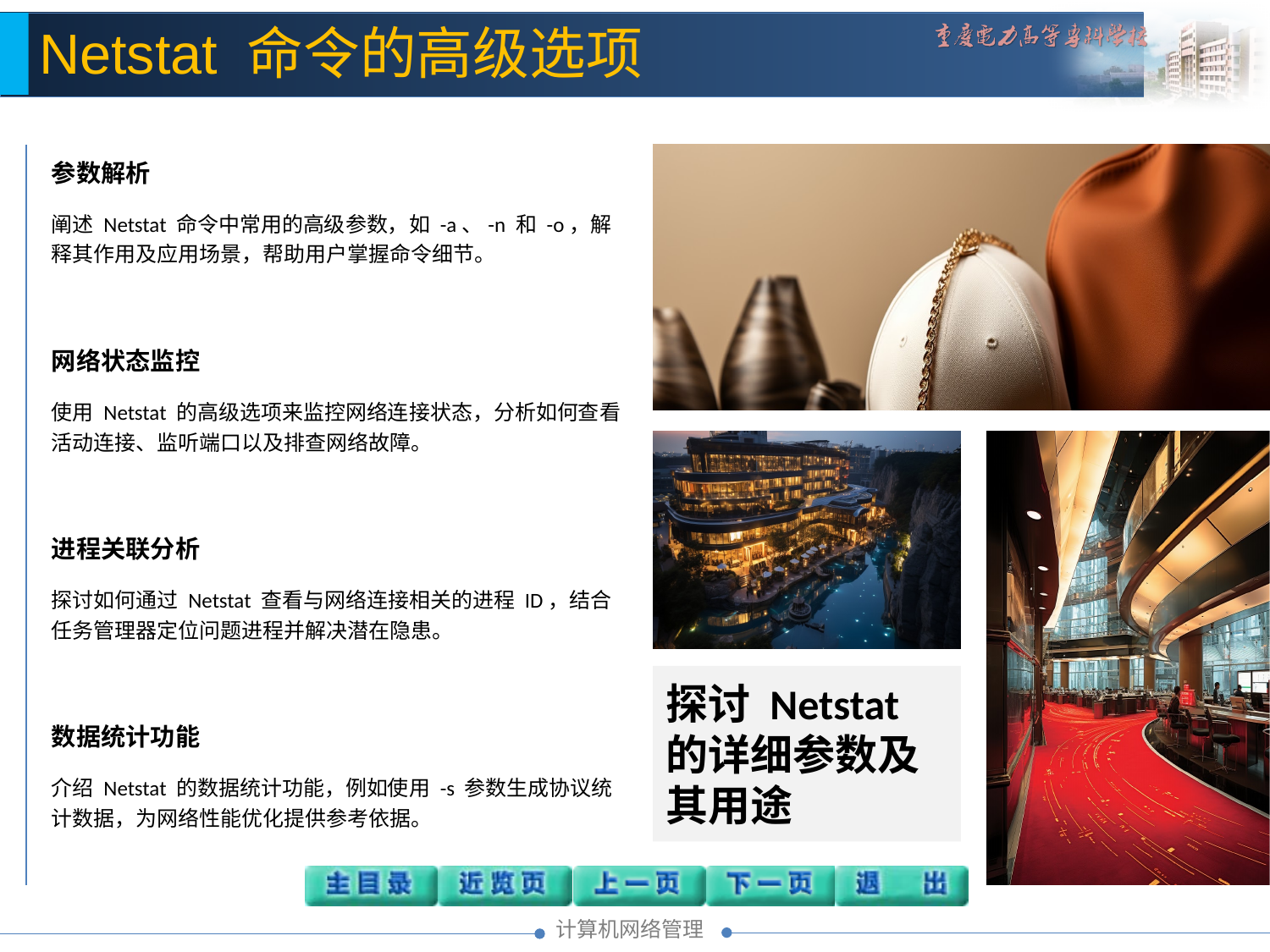

Netstat 命令的高级选项
参数解析
阐述 Netstat 命令中常用的高级参数，如 -a、-n 和 -o，解释其作用及应用场景，帮助用户掌握命令细节。
网络状态监控
使用 Netstat 的高级选项来监控网络连接状态，分析如何查看活动连接、监听端口以及排查网络故障。
进程关联分析
探讨如何通过 Netstat 查看与网络连接相关的进程 ID，结合任务管理器定位问题进程并解决潜在隐患。
数据统计功能
介绍 Netstat 的数据统计功能，例如使用 -s 参数生成协议统计数据，为网络性能优化提供参考依据。

探讨 Netstat 的详细参数及其用途